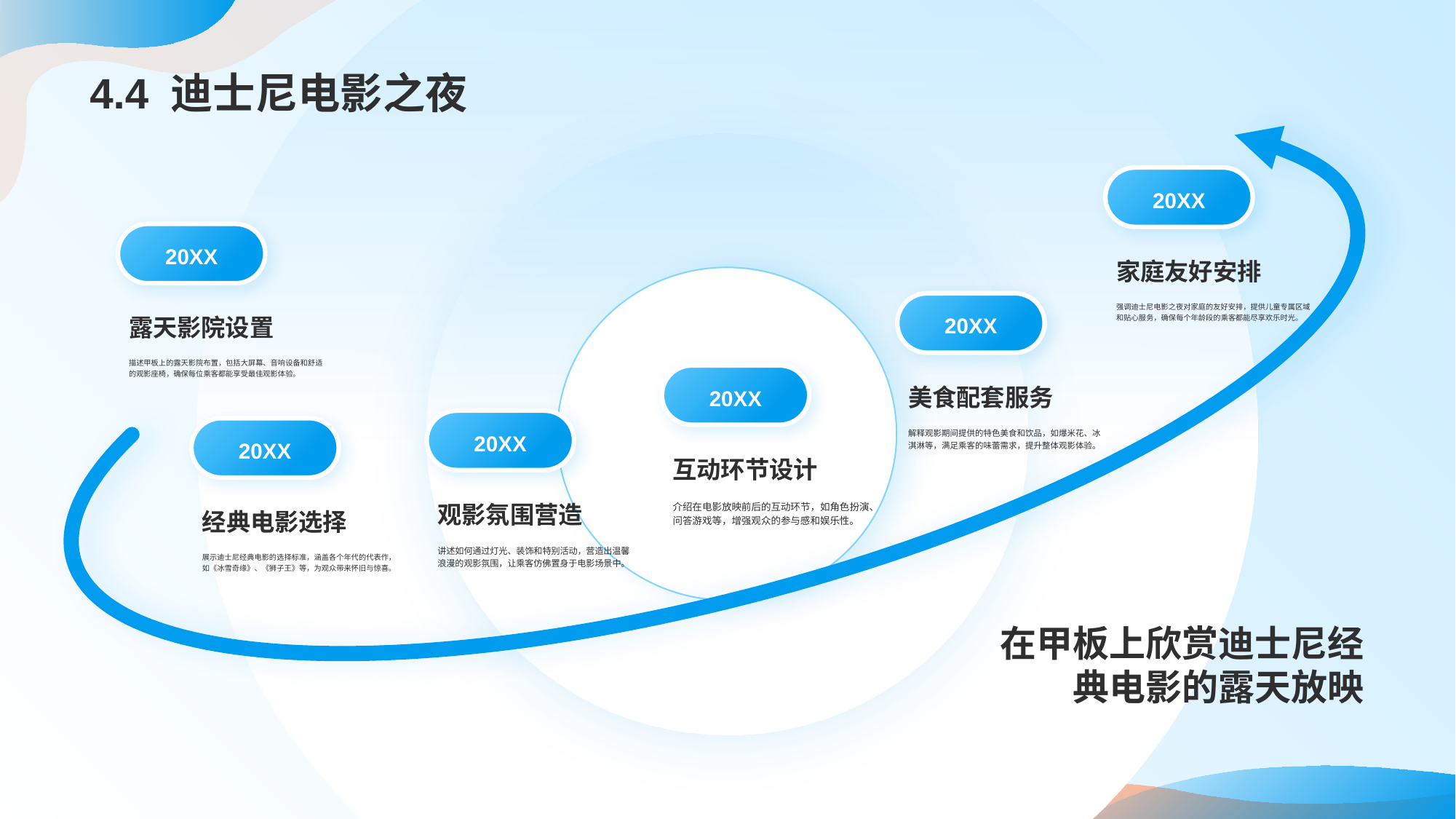

20XX
家庭友好安排
强调迪士尼电影之夜对家庭的友好安排，提供儿童专属区域和贴心服务，确保每个年龄段的乘客都能尽享欢乐时光。

20XX
露天影院设置
描述甲板上的露天影院布置，包括大屏幕、音响设备和舒适的观影座椅，确保每位乘客都能享受最佳观影体验。

20XX
美食配套服务
解释观影期间提供的特色美食和饮品，如爆米花、冰淇淋等，满足乘客的味蕾需求，提升整体观影体验。
20XX
互动环节设计
介绍在电影放映前后的互动环节，如角色扮演、问答游戏等，增强观众的参与感和娱乐性。
20XX
观影氛围营造
讲述如何通过灯光、装饰和特别活动，营造出温馨浪漫的观影氛围，让乘客仿佛置身于电影场景中。
20XX
经典电影选择
展示迪士尼经典电影的选择标准，涵盖各个年代的代表作，如《冰雪奇缘》、《狮子王》等，为观众带来怀旧与惊喜。
在甲板上欣赏迪士尼经典电影的露天放映
# 4.4 迪士尼电影之夜